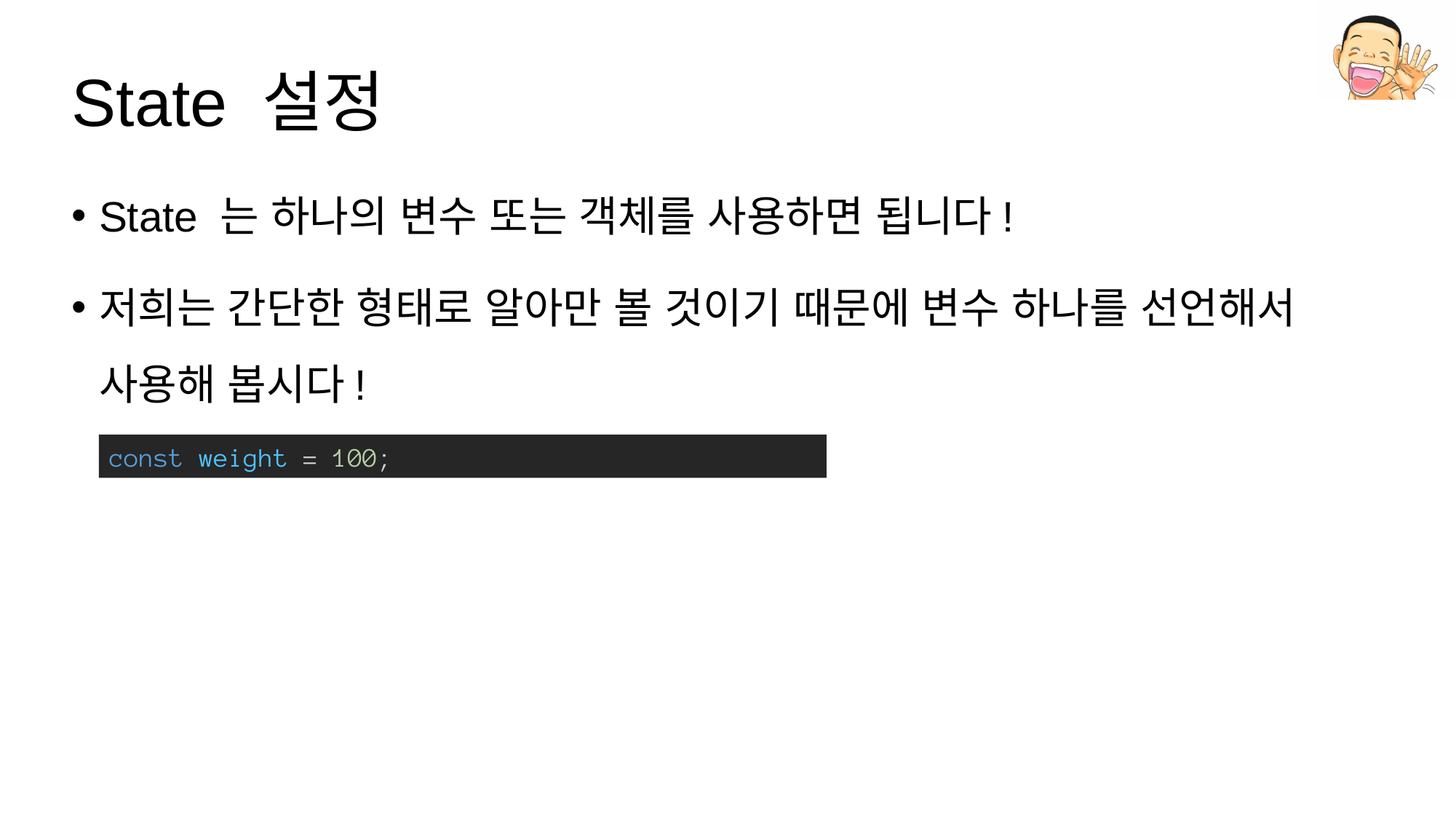

# State 설정
State 는 하나의 변수 또는 객체를 사용하면 됩니다!
저희는 간단한 형태로 알아만 볼 것이기 때문에 변수 하나를 선언해서 사용해 봅시다!
const weight = 100;